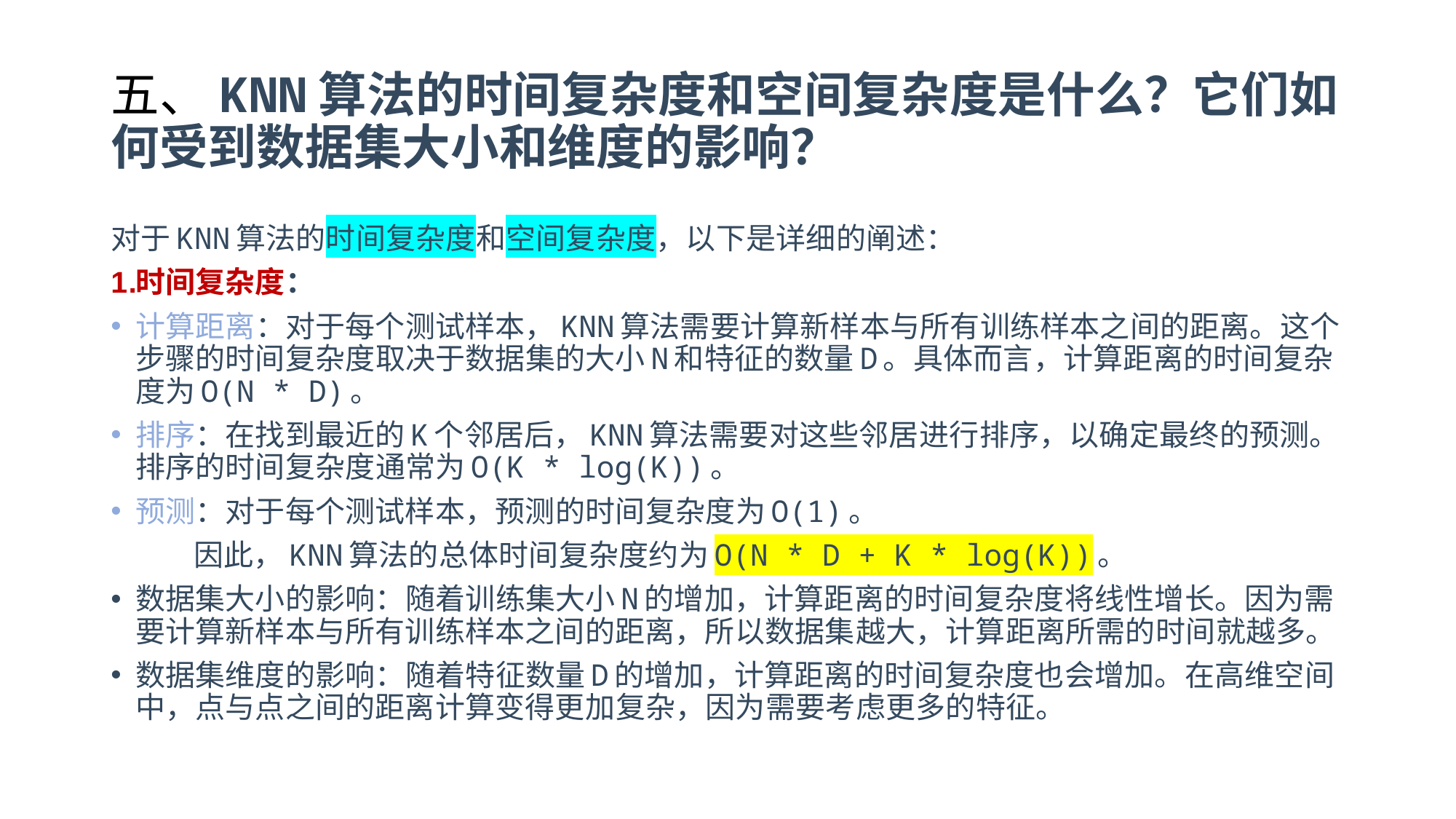

# 五、KNN算法的时间复杂度和空间复杂度是什么？它们如何受到数据集大小和维度的影响？
对于KNN算法的时间复杂度和空间复杂度，以下是详细的阐述：
时间复杂度：
计算距离：对于每个测试样本，KNN算法需要计算新样本与所有训练样本之间的距离。这个步骤的时间复杂度取决于数据集的大小N和特征的数量D。具体而言，计算距离的时间复杂度为O(N * D)。
排序：在找到最近的K个邻居后，KNN算法需要对这些邻居进行排序，以确定最终的预测。排序的时间复杂度通常为O(K * log(K))。
预测：对于每个测试样本，预测的时间复杂度为O(1)。
	因此，KNN算法的总体时间复杂度约为O(N * D + K * log(K))。
数据集大小的影响：随着训练集大小N的增加，计算距离的时间复杂度将线性增长。因为需要计算新样本与所有训练样本之间的距离，所以数据集越大，计算距离所需的时间就越多。
数据集维度的影响：随着特征数量D的增加，计算距离的时间复杂度也会增加。在高维空间中，点与点之间的距离计算变得更加复杂，因为需要考虑更多的特征。